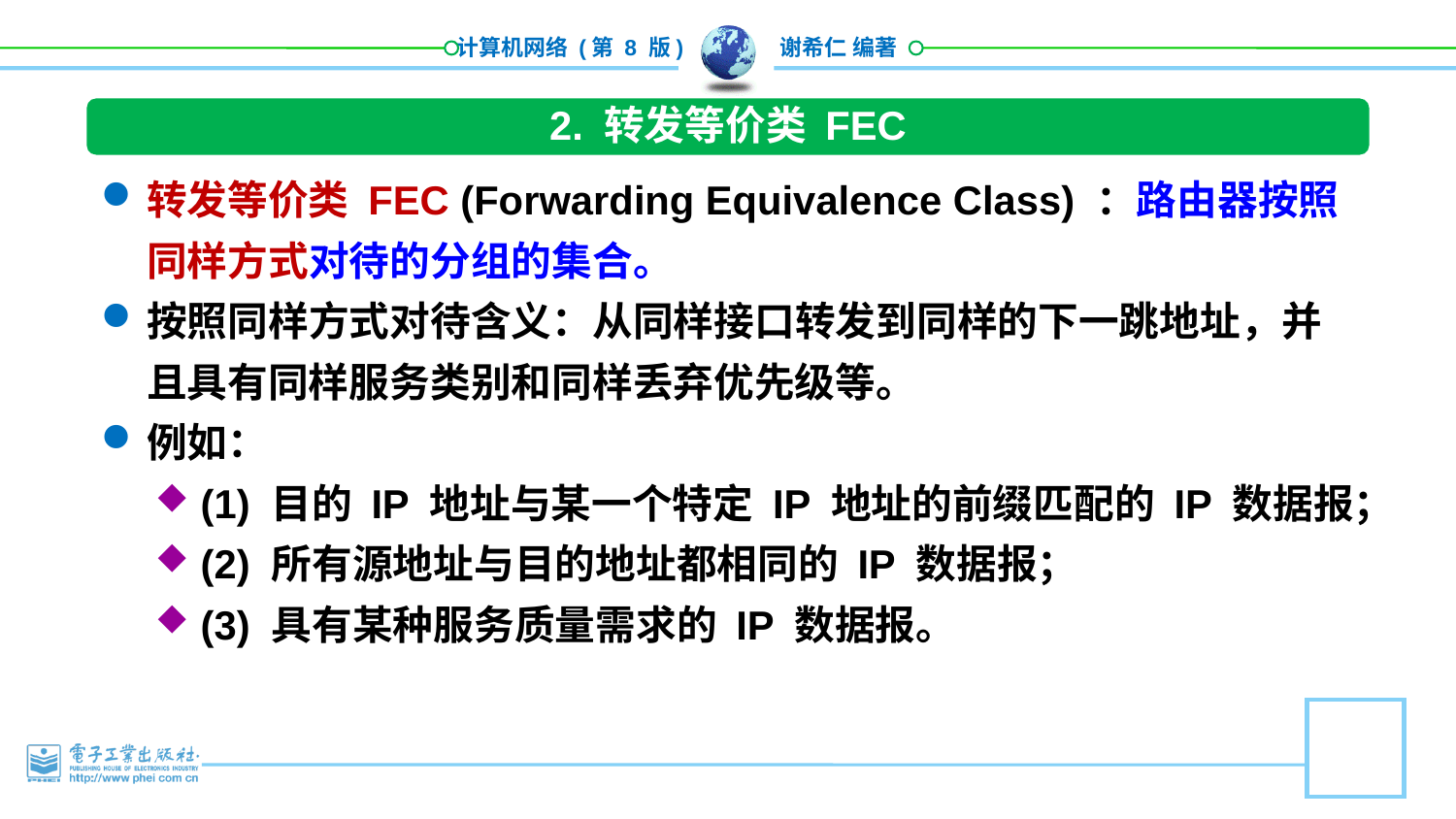

2. 转发等价类 FEC

转发等价类 FEC (Forwarding Equivalence Class) ：路由器按照同样方式对待的分组的集合。
按照同样方式对待含义：从同样接口转发到同样的下一跳地址，并且具有同样服务类别和同样丢弃优先级等。
例如：
(1) 目的 IP 地址与某一个特定 IP 地址的前缀匹配的 IP 数据报；
(2) 所有源地址与目的地址都相同的 IP 数据报；
(3) 具有某种服务质量需求的 IP 数据报。